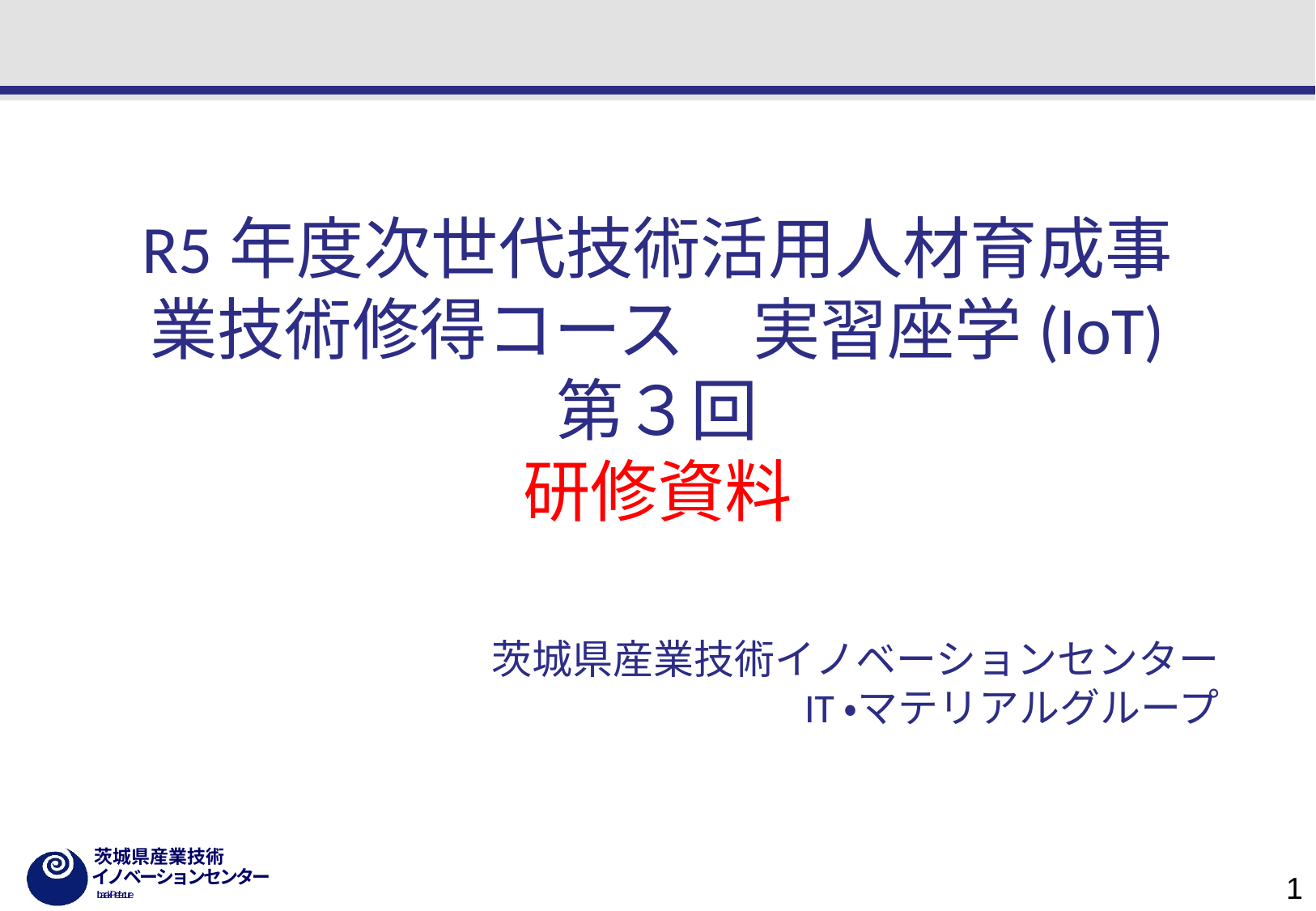

R5年度次世代技術活用人材育成事業技術修得コース　実習座学(IoT)
第３回
研修資料
茨城県産業技術イノベーションセンター
IT・マテリアルグループ
1